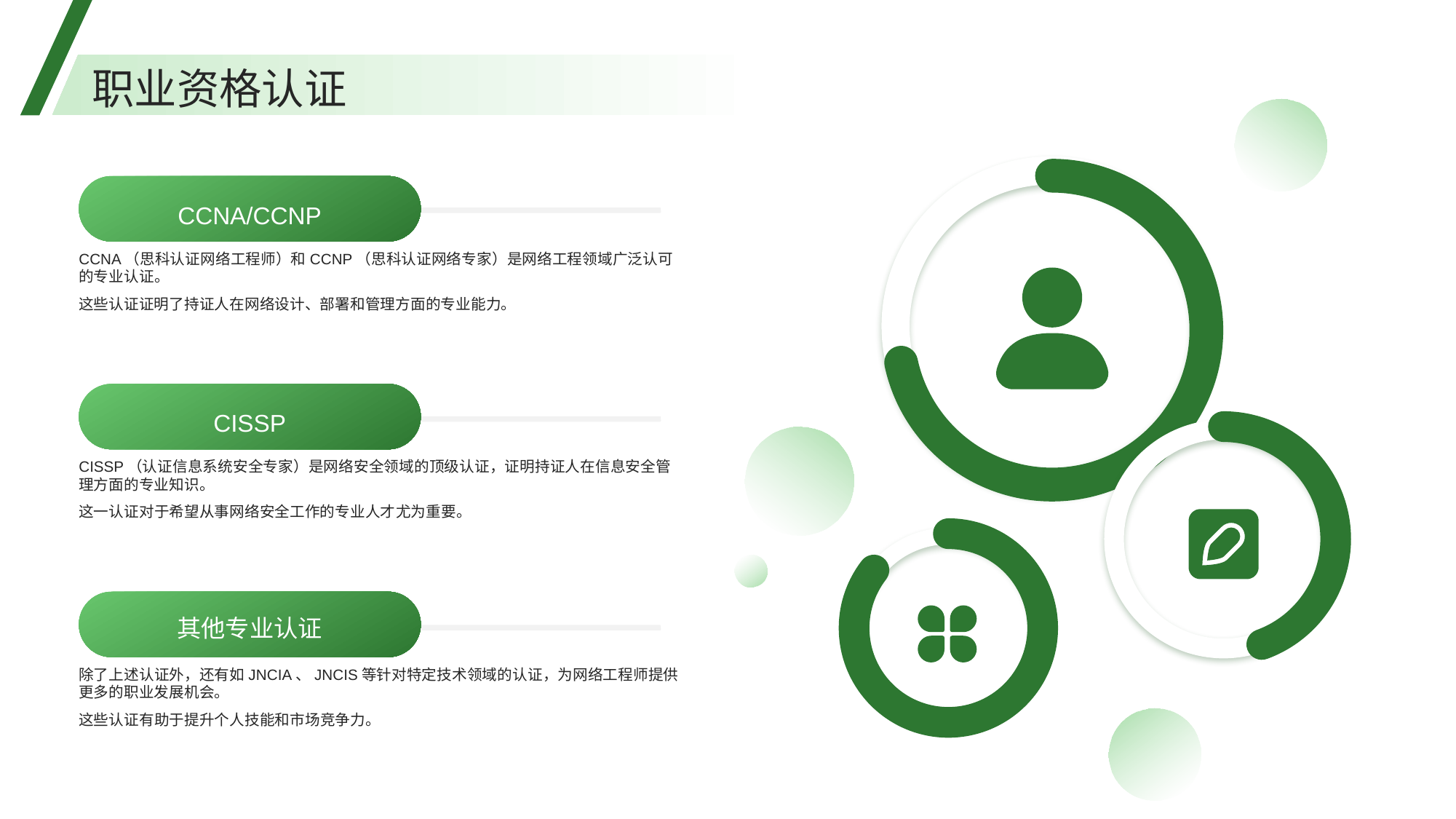

职业资格认证

CCNA/CCNP

CCNA（思科认证网络工程师）和CCNP（思科认证网络专家）是网络工程领域广泛认可的专业认证。
这些认证证明了持证人在网络设计、部署和管理方面的专业能力。

CISSP

CISSP（认证信息系统安全专家）是网络安全领域的顶级认证，证明持证人在信息安全管理方面的专业知识。
这一认证对于希望从事网络安全工作的专业人才尤为重要。

其他专业认证

除了上述认证外，还有如JNCIA、JNCIS等针对特定技术领域的认证，为网络工程师提供更多的职业发展机会。
这些认证有助于提升个人技能和市场竞争力。